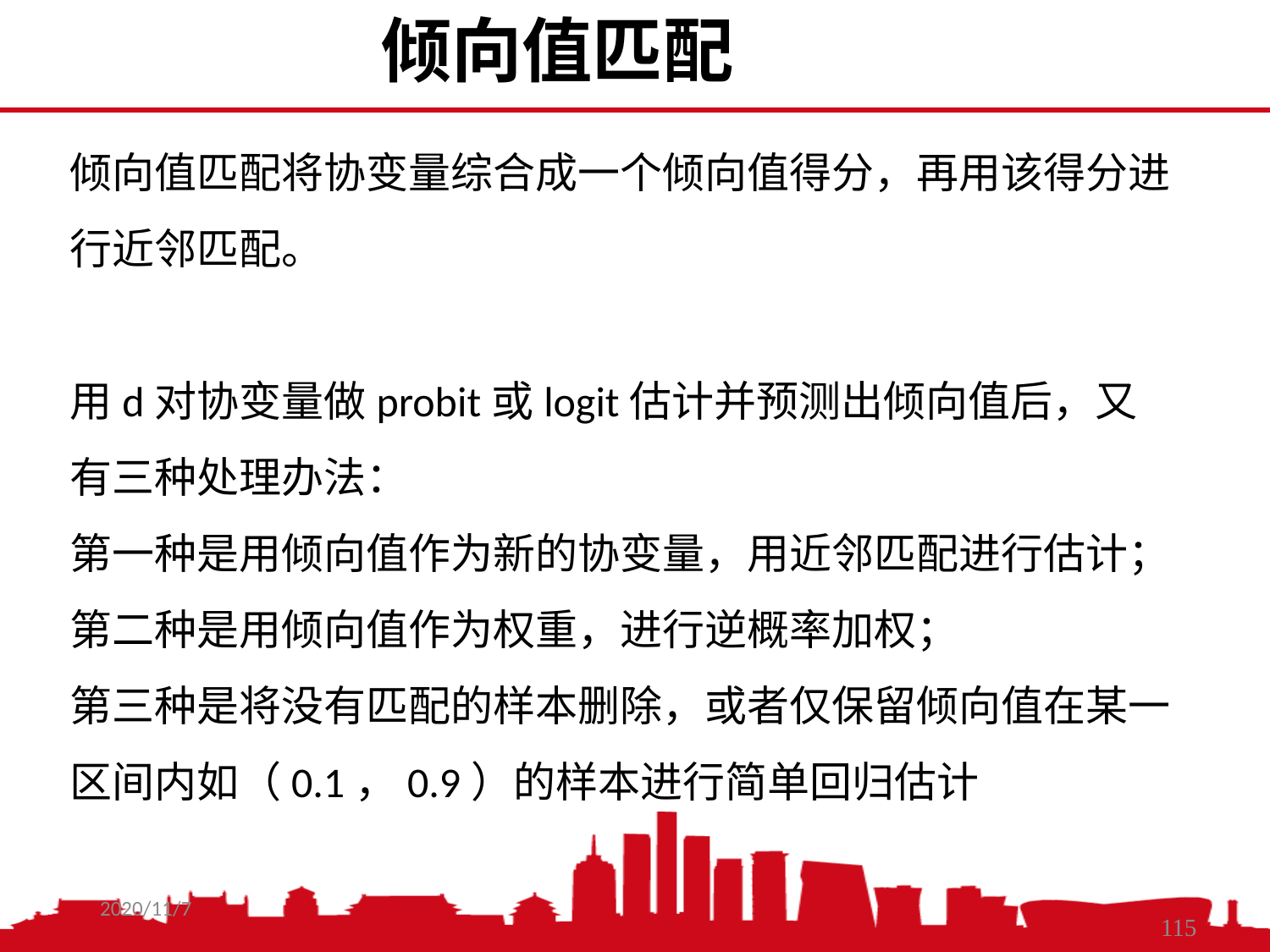

倾向值匹配
倾向值匹配将协变量综合成一个倾向值得分，再用该得分进行近邻匹配。

用d对协变量做probit或logit估计并预测出倾向值后，又有三种处理办法：
第一种是用倾向值作为新的协变量，用近邻匹配进行估计；
第二种是用倾向值作为权重，进行逆概率加权；
第三种是将没有匹配的样本删除，或者仅保留倾向值在某一区间内如（0.1，0.9）的样本进行简单回归估计
2020/11/7
中国人民大学，陈传波
115